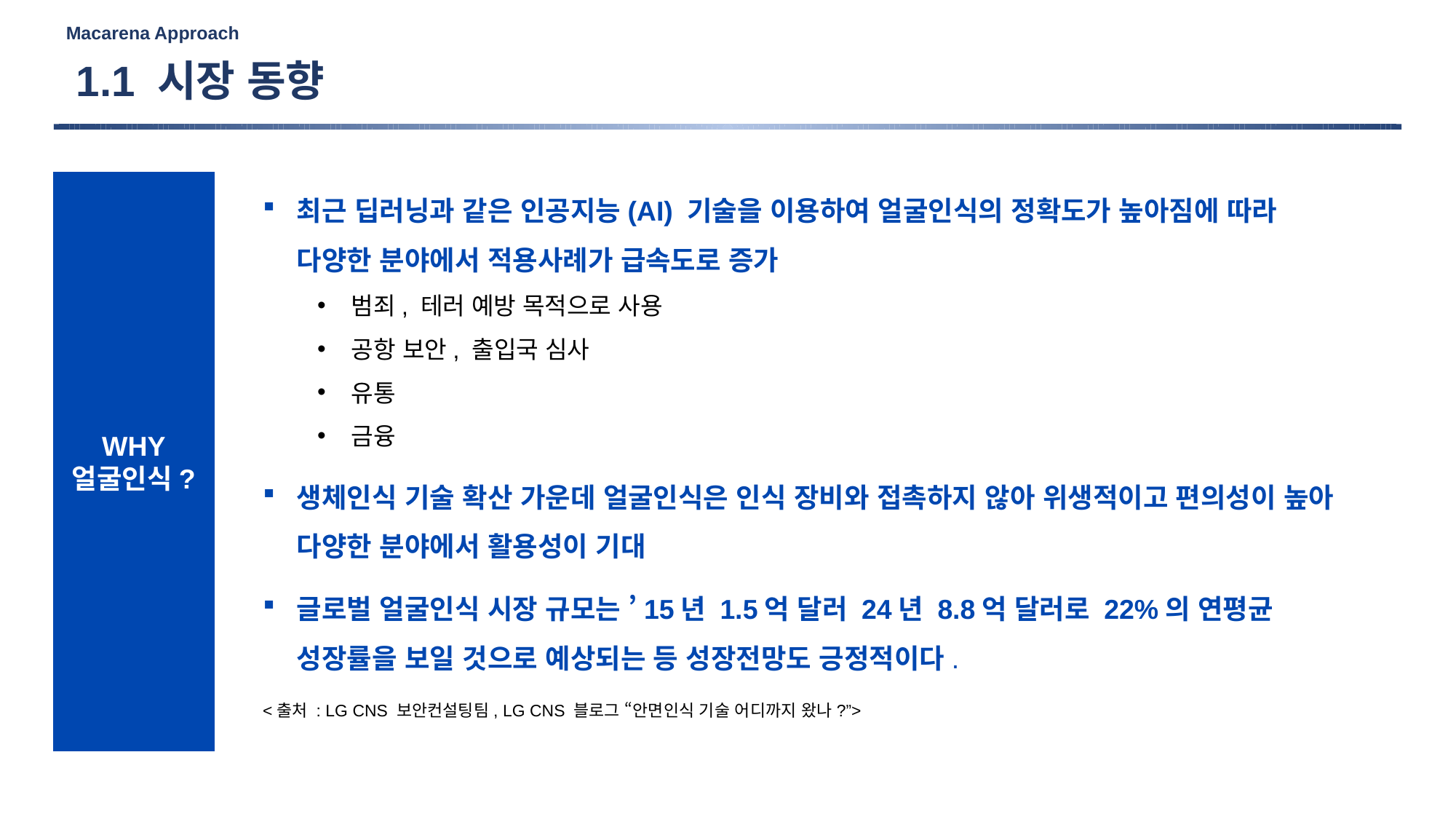

Macarena Approach
1.1 시장 동향

WHY
얼굴인식?
최근 딥러닝과 같은 인공지능(AI) 기술을 이용하여 얼굴인식의 정확도가 높아짐에 따라 다양한 분야에서 적용사례가 급속도로 증가
범죄, 테러 예방 목적으로 사용
공항 보안, 출입국 심사
유통
금융

생체인식 기술 확산 가운데 얼굴인식은 인식 장비와 접촉하지 않아 위생적이고 편의성이 높아 다양한 분야에서 활용성이 기대

글로벌 얼굴인식 시장 규모는 ’15년 1.5억 달러 24년 8.8억 달러로 22%의 연평균 성장률을 보일 것으로 예상되는 등 성장전망도 긍정적이다.

<출처 : LG CNS 보안컨설팅팀, LG CNS 블로그 “안면인식 기술 어디까지 왔나?”>